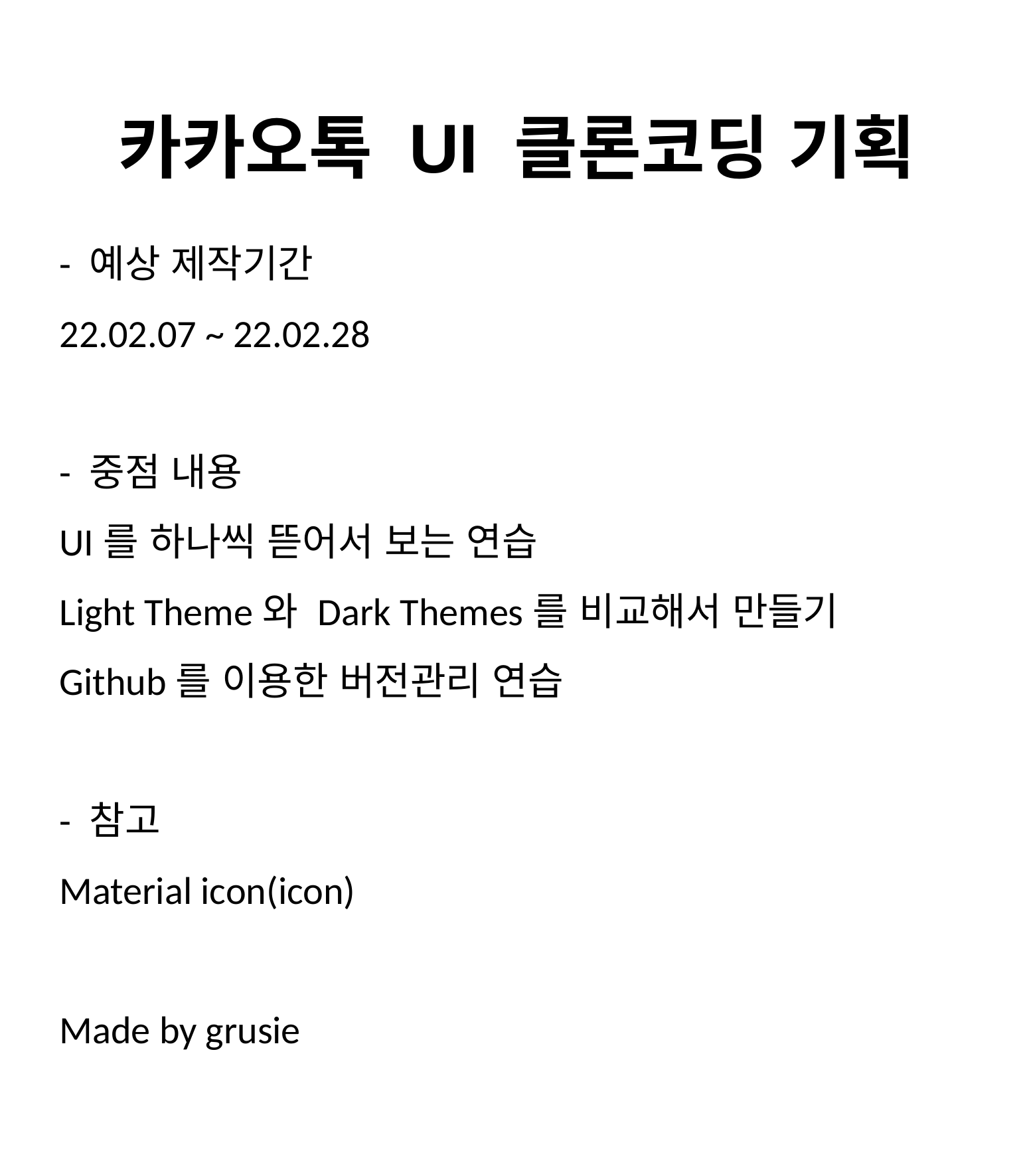

# 카카오톡 UI 클론코딩 기획
- 예상 제작기간
22.02.07 ~ 22.02.28

- 중점 내용
UI를 하나씩 뜯어서 보는 연습
Light Theme와 Dark Themes를 비교해서 만들기
Github를 이용한 버전관리 연습

- 참고
Material icon(icon)

Made by grusie